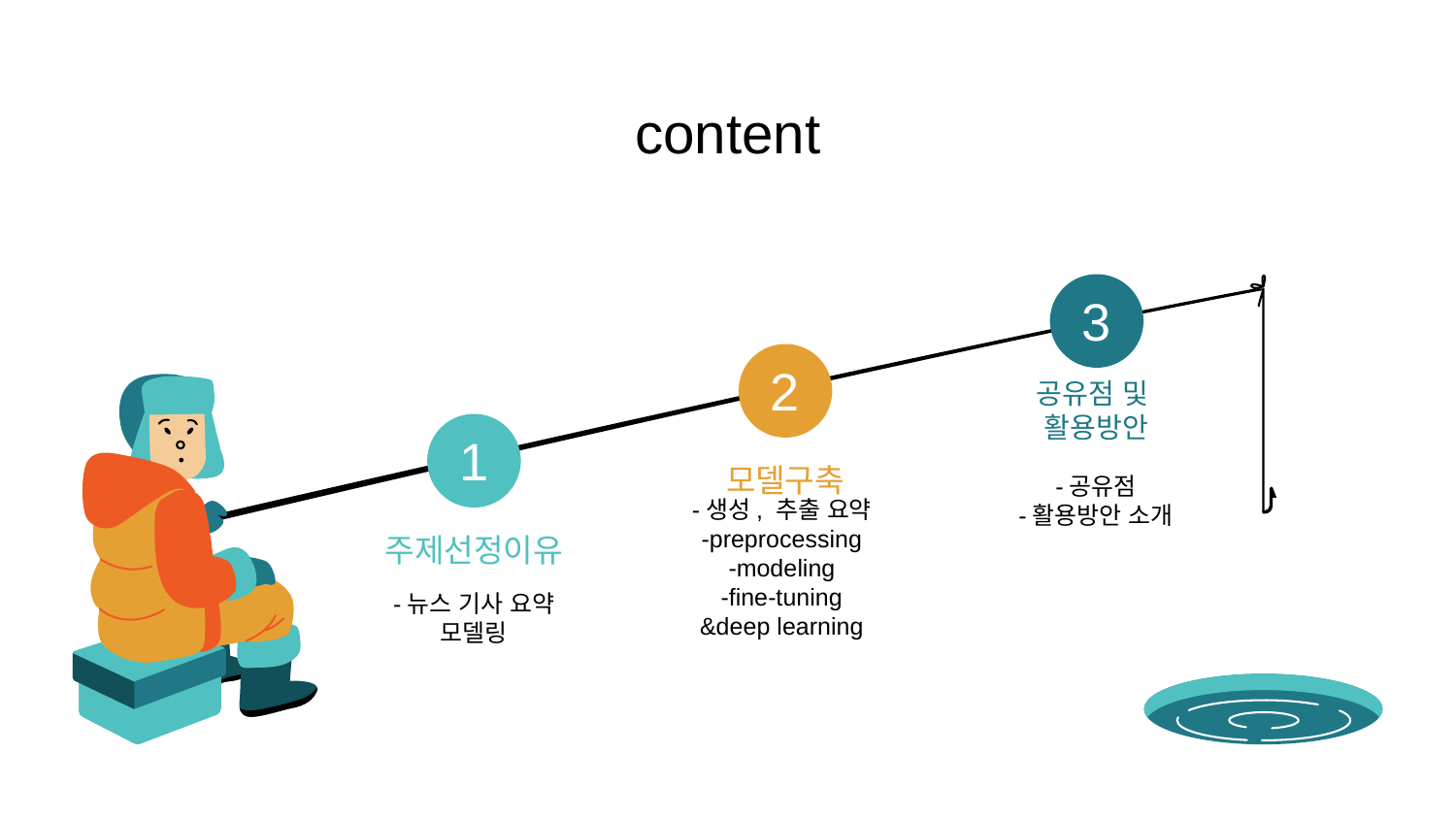

# content

3
공유점 및
활용방안

2
모델구축
1
-공유점
-활용방안 소개
-생성, 추출 요약
-preprocessing
-modeling
-fine-tuning
&deep learning
주제선정이유
-뉴스 기사 요약 모델링